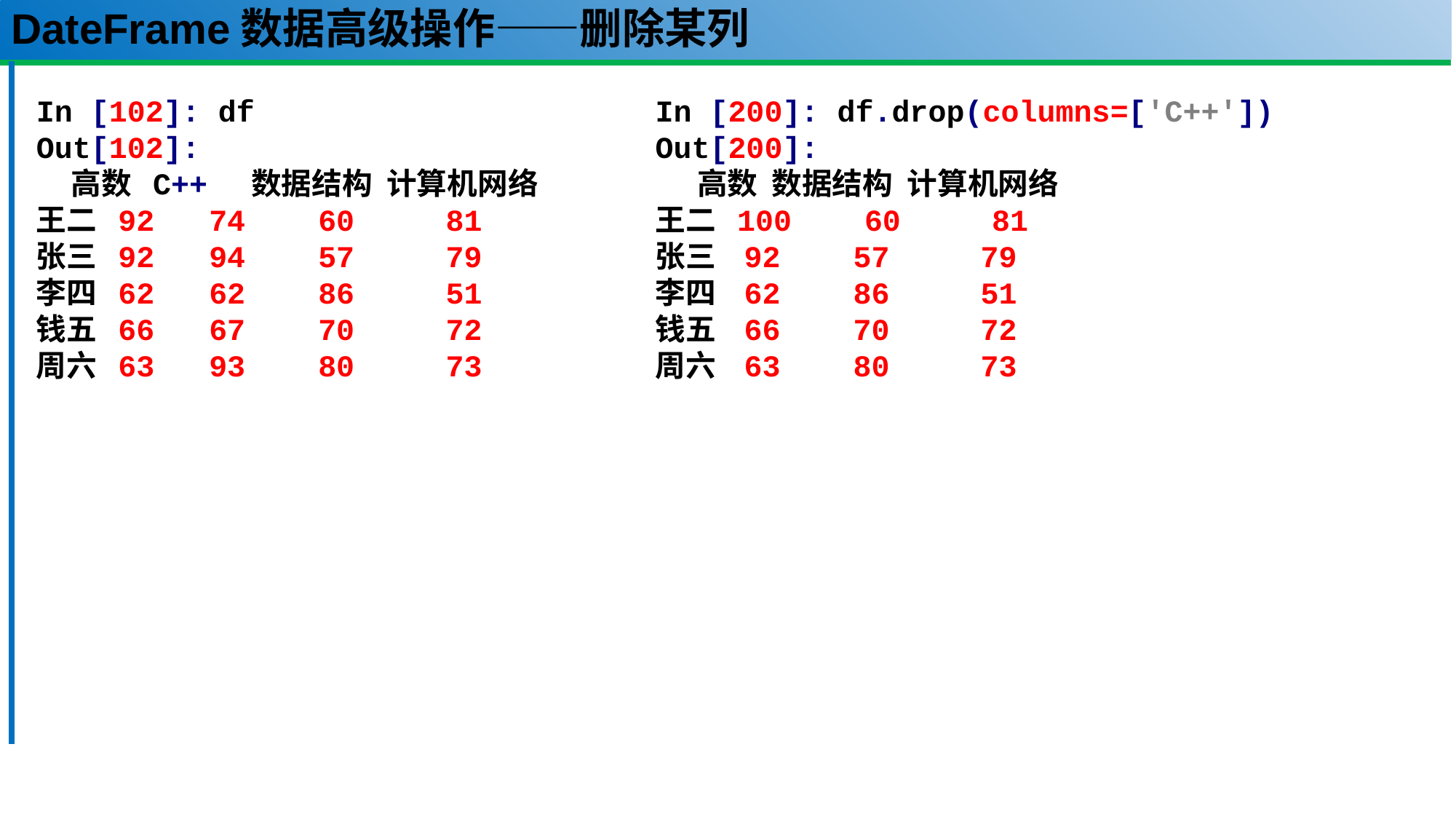

# DateFrame数据高级操作——删除某列
In [102]: df
Out[102]:
    高数  C++  数据结构  计算机网络
王二  92   74    60     81
张三  92   94    57     79
李四  62   62    86     51
钱五  66   67    70     72
周六  63   93    80     73
In [200]: df.drop(columns=['C++'])
Out[200]:
     高数  数据结构  计算机网络
王二  100    60     81
张三   92    57     79
李四   62    86     51
钱五   66    70     72
周六   63    80     73